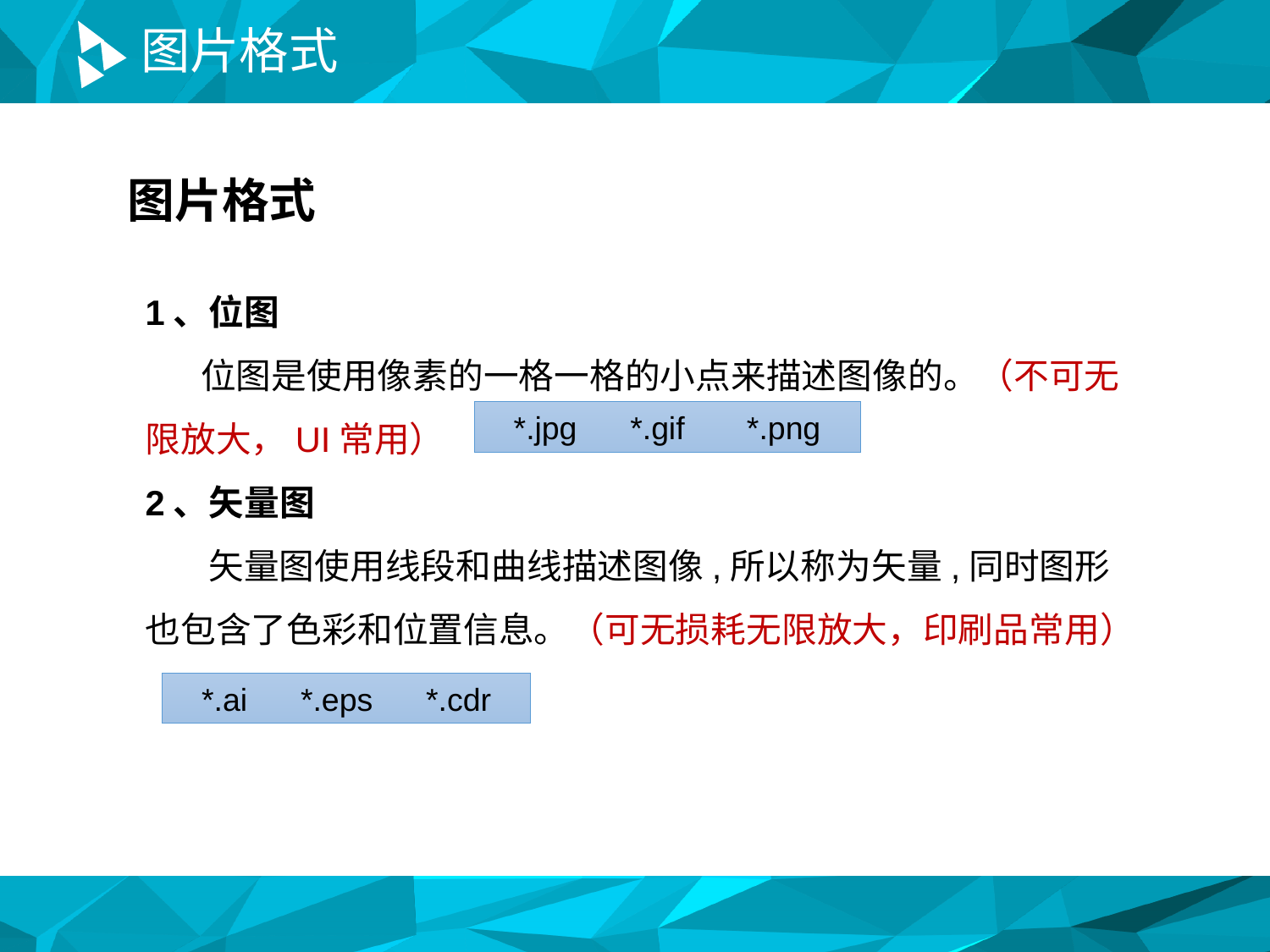

# 图片格式
图片格式

1、位图
      位图是使用像素的一格一格的小点来描述图像的。（不可无限放大，UI常用）
2、矢量图
       矢量图使用线段和曲线描述图像,所以称为矢量,同时图形也包含了色彩和位置信息。（可无损耗无限放大，印刷品常用）

   *.jpg      *.gif       *.png
   *.ai      *.eps      *.cdr